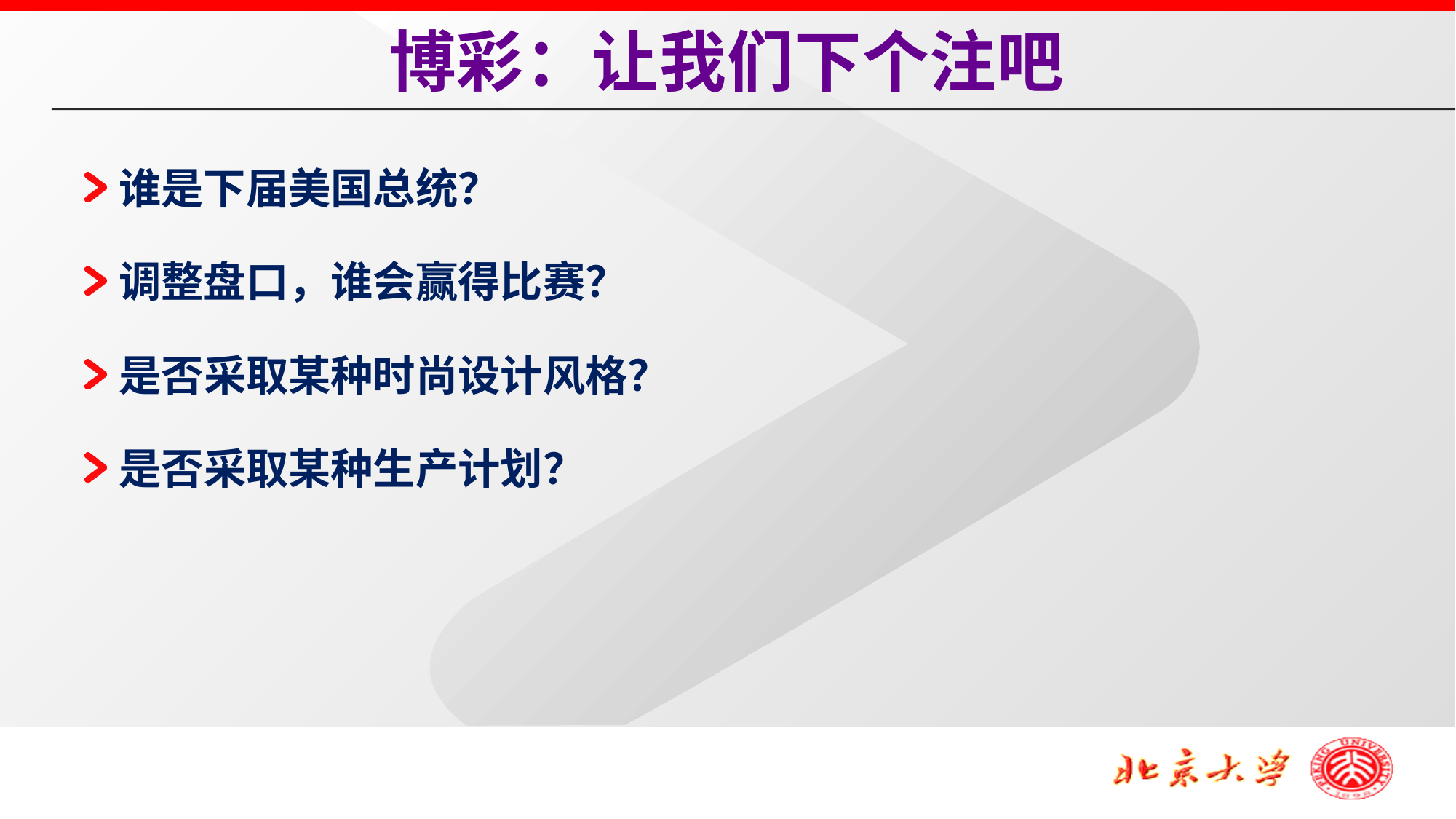

博彩：让我们下个注吧
谁是下届美国总统？
调整盘口，谁会赢得比赛？
是否采取某种时尚设计风格？
是否采取某种生产计划？